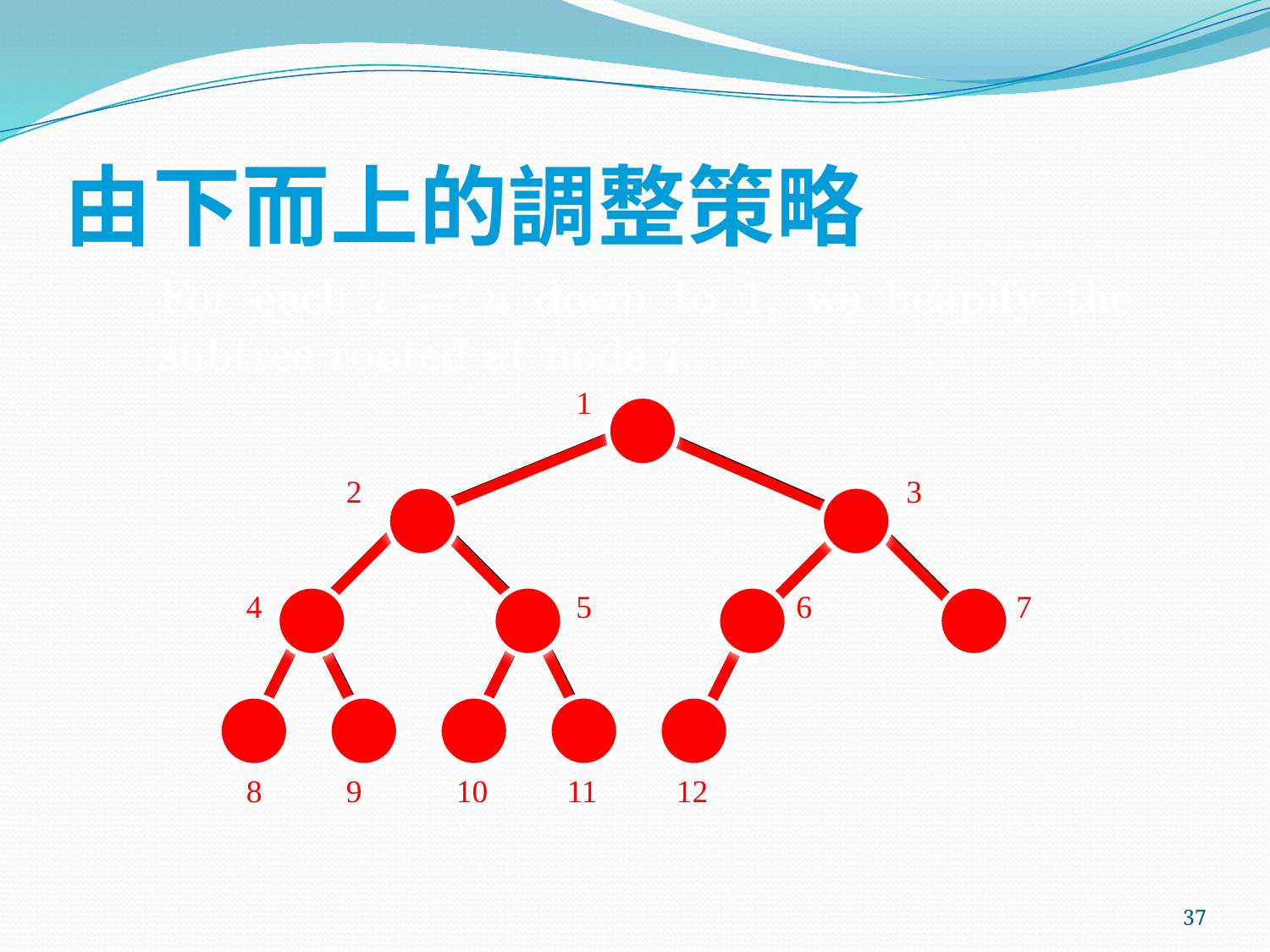

# 由下而上的調整策略

1

2
3

4
5
7
6

8
9
10
11
12
37